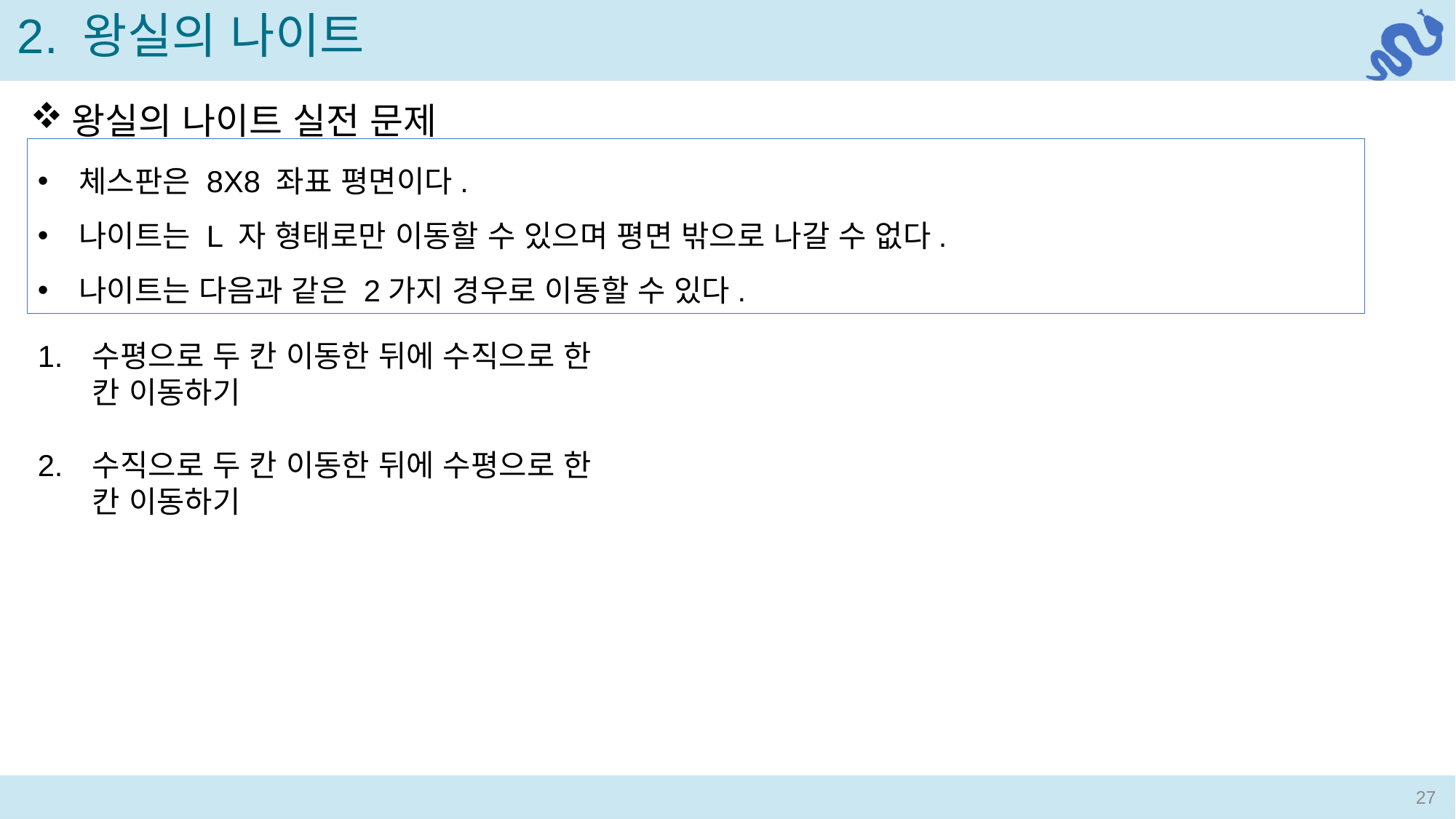

2. 왕실의 나이트
왕실의 나이트 실전 문제
체스판은 8X8 좌표 평면이다.
나이트는 L 자 형태로만 이동할 수 있으며 평면 밖으로 나갈 수 없다.
나이트는 다음과 같은 2가지 경우로 이동할 수 있다.
수평으로 두 칸 이동한 뒤에 수직으로 한 칸 이동하기

수직으로 두 칸 이동한 뒤에 수평으로 한 칸 이동하기
27